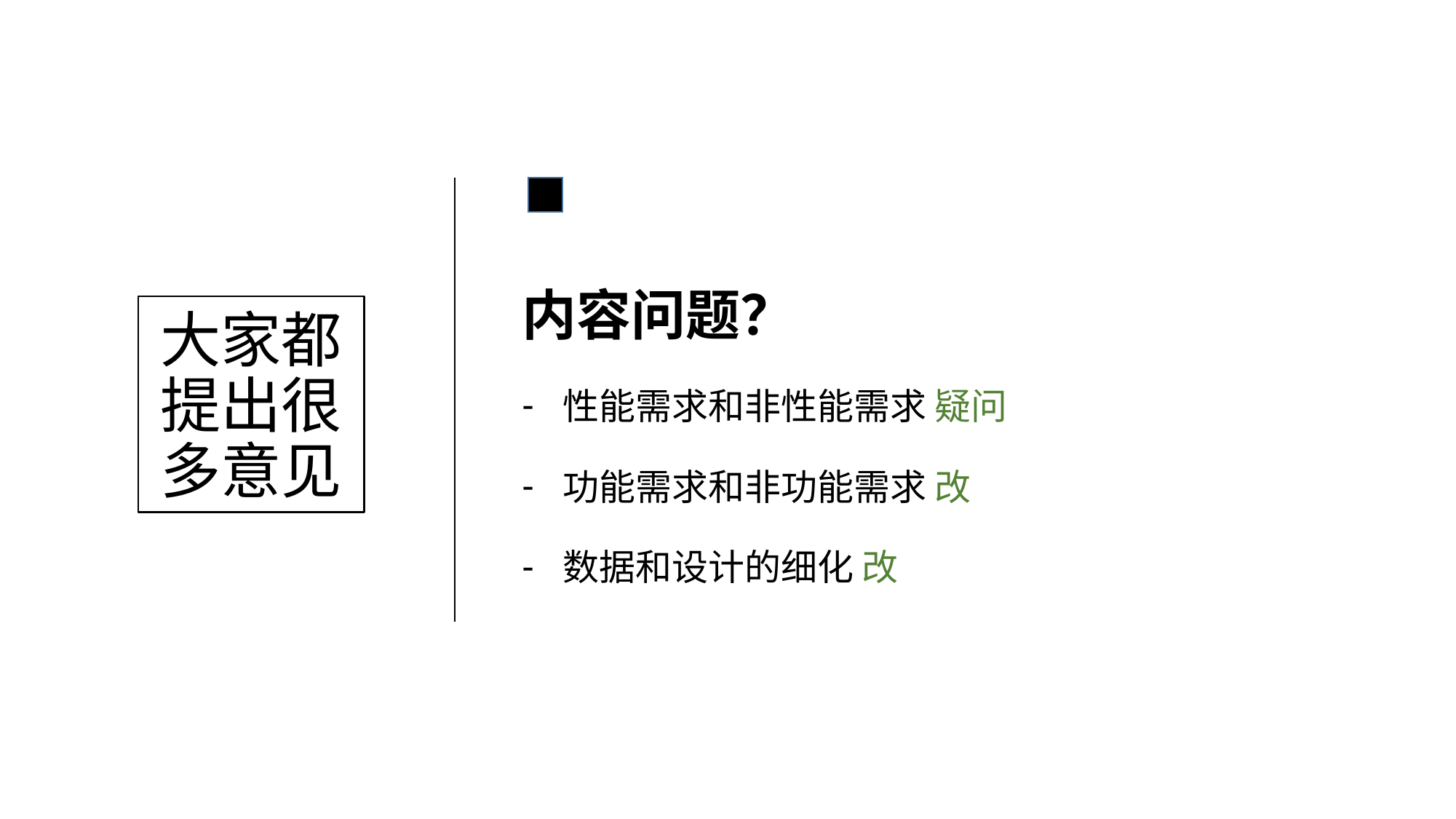

内容问题？
性能需求和非性能需求 疑问
功能需求和非功能需求 改
数据和设计的细化 改

# 大家都提出很多意见